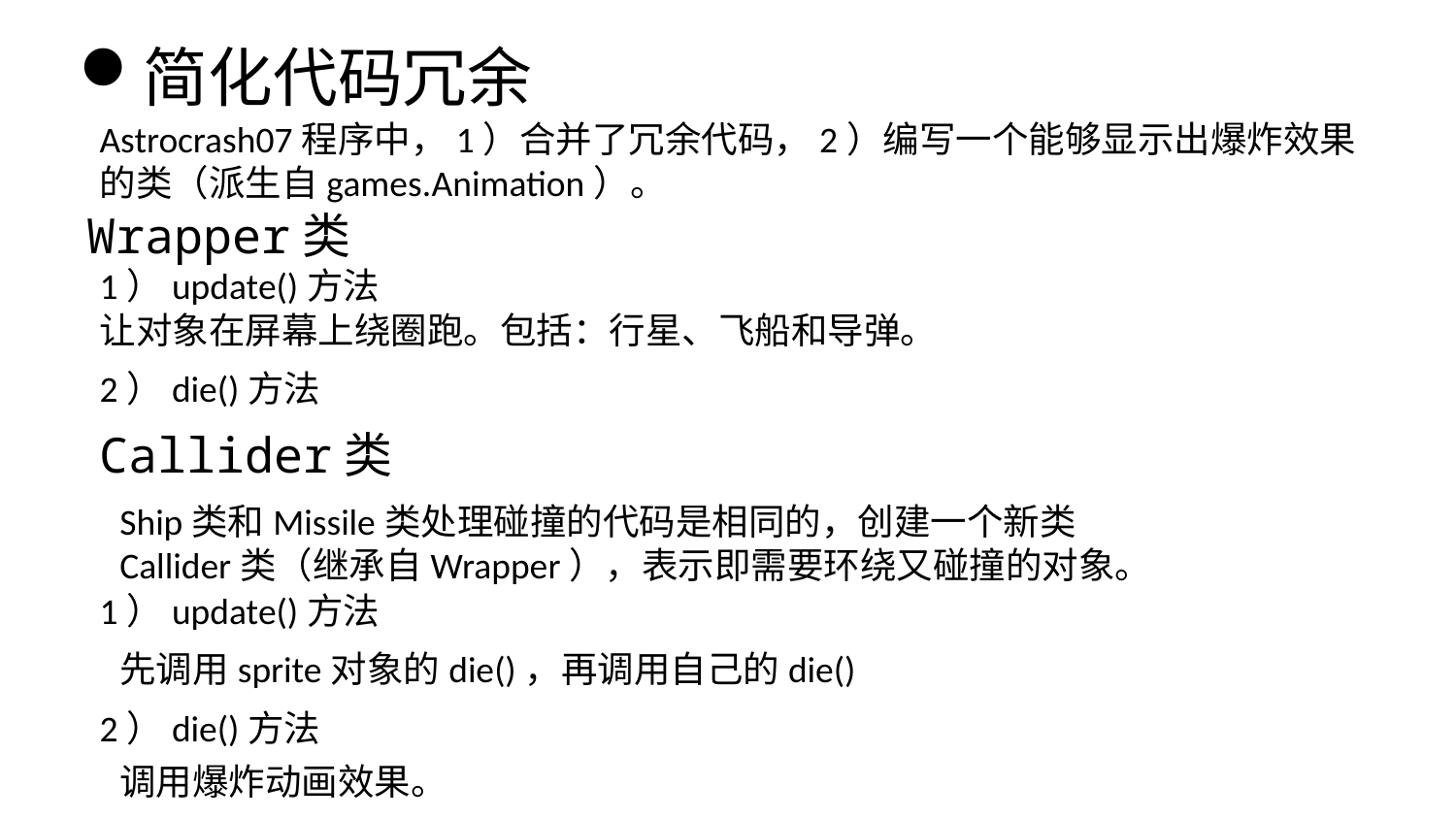

简化代码冗余
Astrocrash07程序中，1）合并了冗余代码，2）编写一个能够显示出爆炸效果的类（派生自games.Animation）。
Wrapper类
1）update()方法
让对象在屏幕上绕圈跑。包括：行星、飞船和导弹。
2）die()方法
Callider类
Ship类和Missile类处理碰撞的代码是相同的，创建一个新类Callider类（继承自Wrapper），表示即需要环绕又碰撞的对象。
1）update()方法
先调用sprite对象的die()，再调用自己的die()
2）die()方法
调用爆炸动画效果。
20